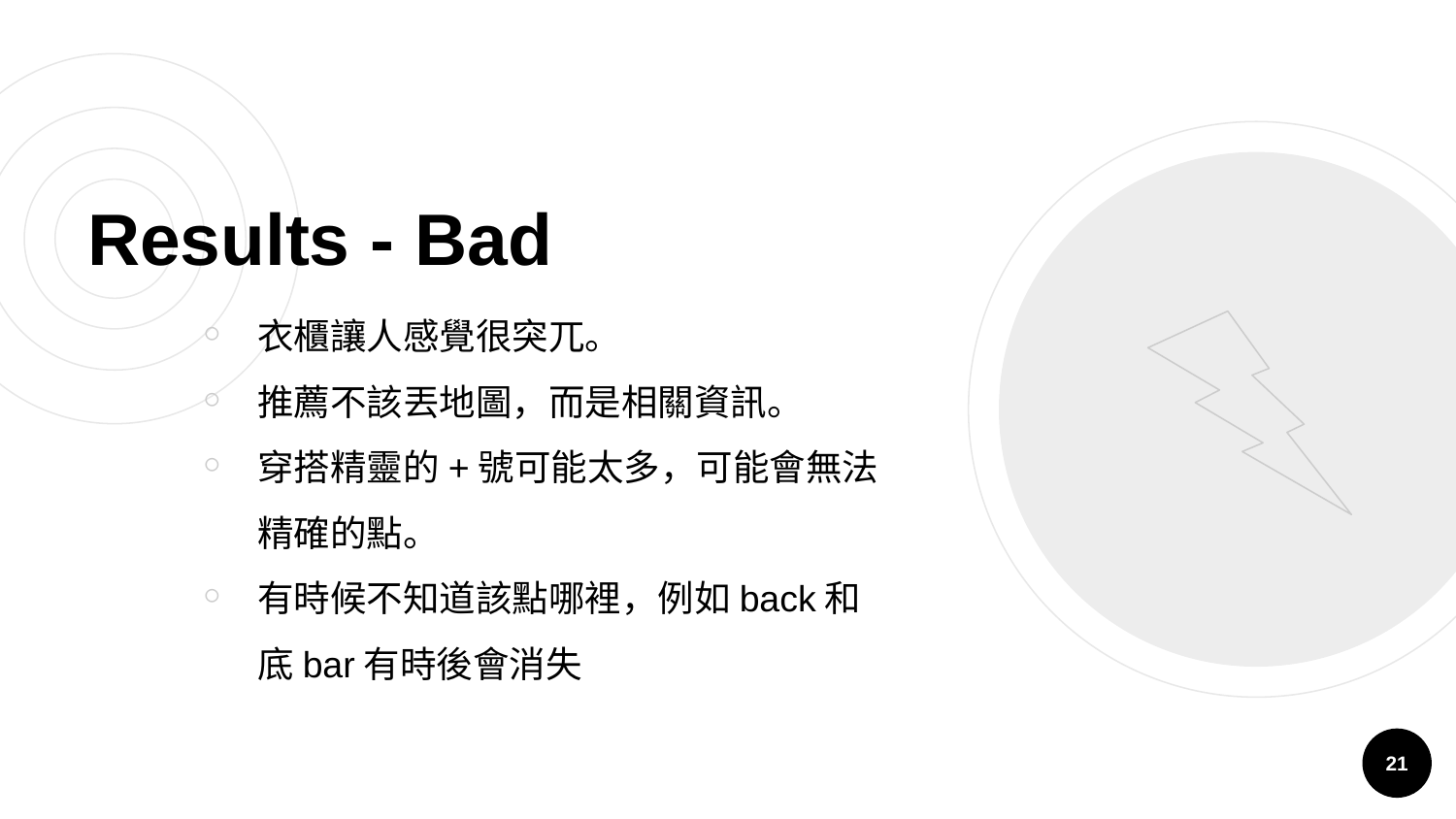

# Results - Bad

衣櫃讓人感覺很突兀。
推薦不該丟地圖，而是相關資訊。
穿搭精靈的+號可能太多，可能會無法精確的點。
有時候不知道該點哪裡，例如back和底bar有時後會消失

21